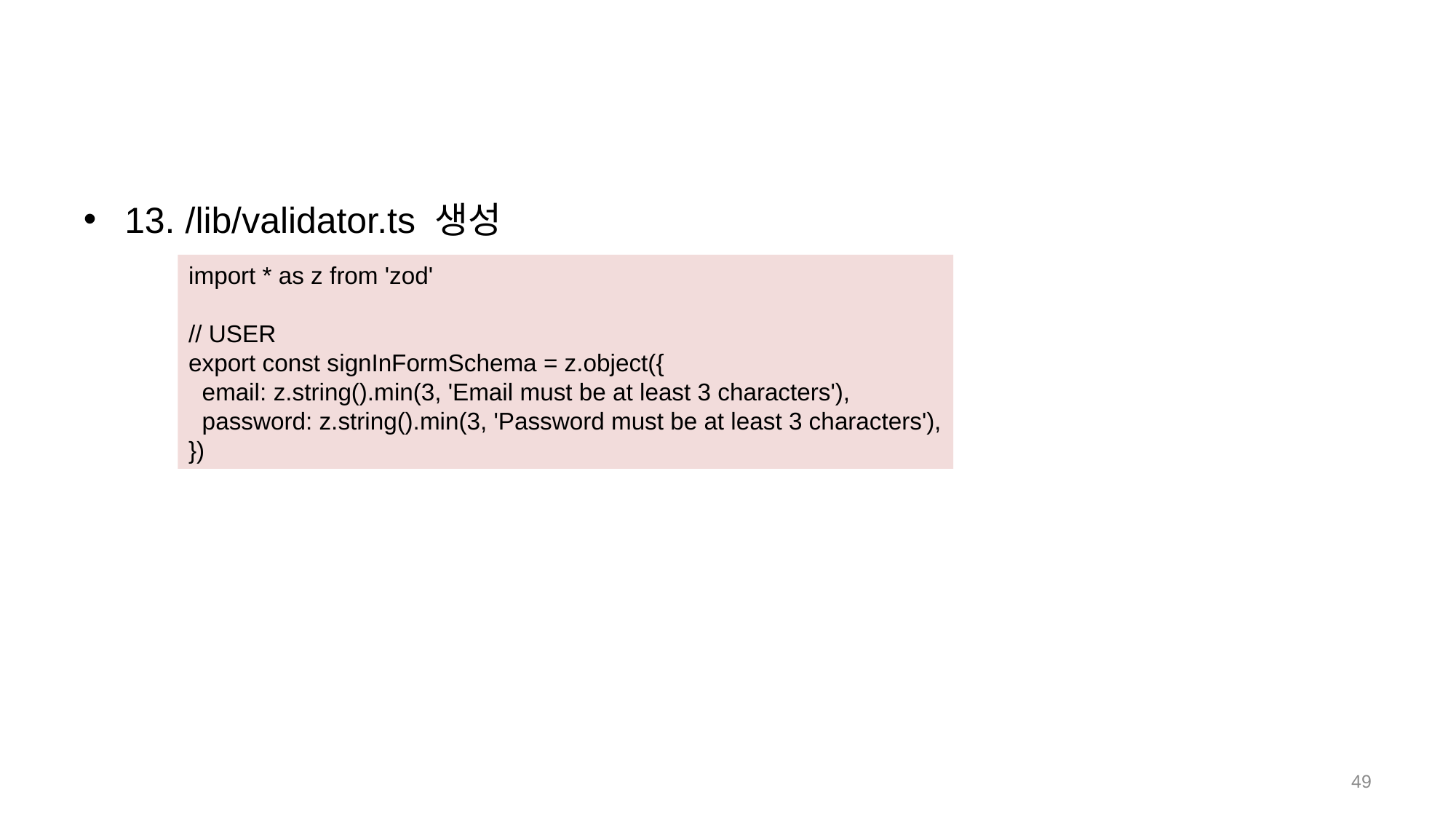

#
13. /lib/validator.ts 생성
import * as z from 'zod'
// USER
export const signInFormSchema = z.object({
  email: z.string().min(3, 'Email must be at least 3 characters'),
  password: z.string().min(3, 'Password must be at least 3 characters'),
})
49